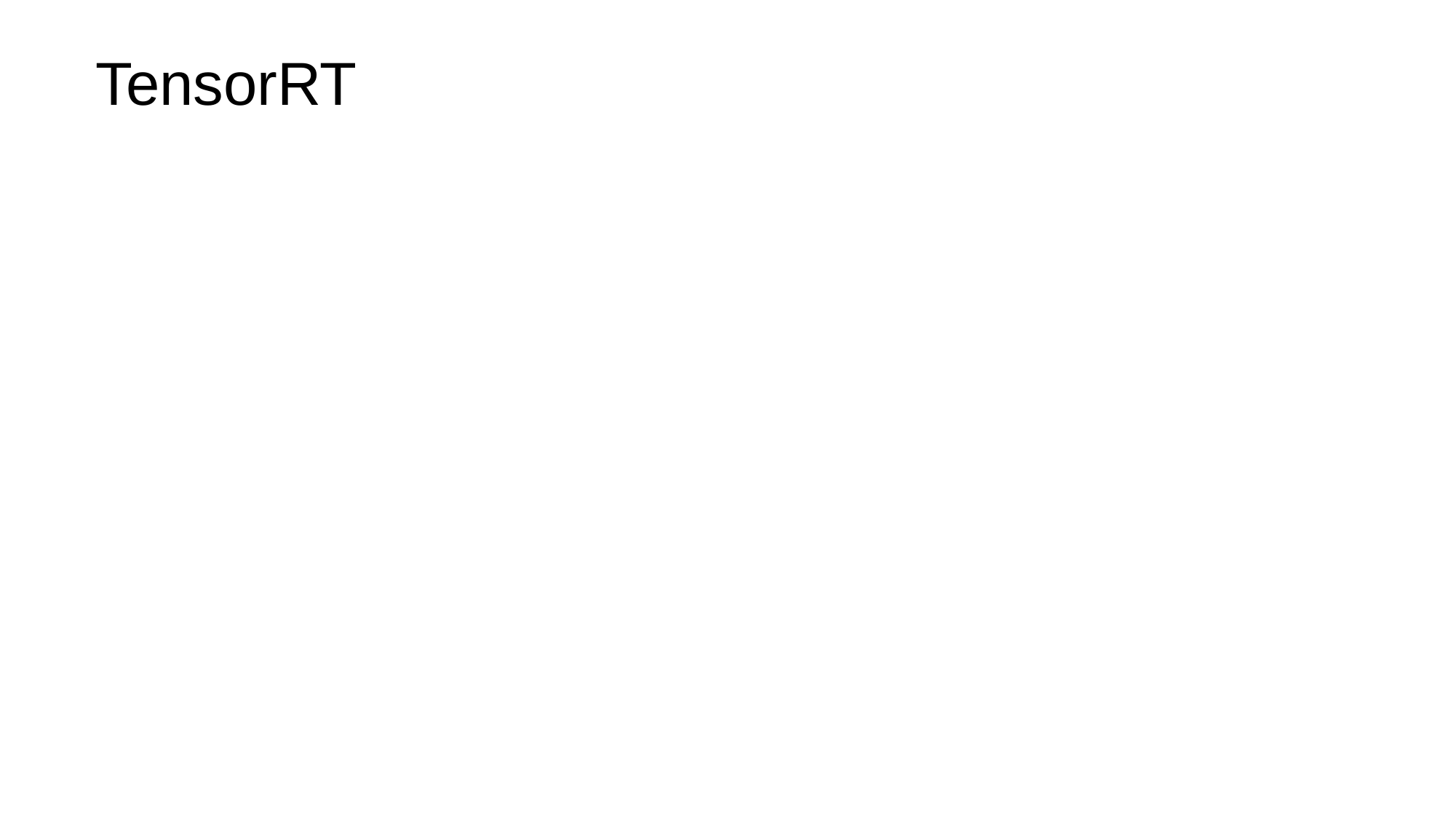

TensorRT
创建Builder
创建Network
创建Parser
绑定输入、输出以
自定义组件
序列化或者反序列化
传输计算数据（host->device）
执行计算
传输计算结果（device->host）